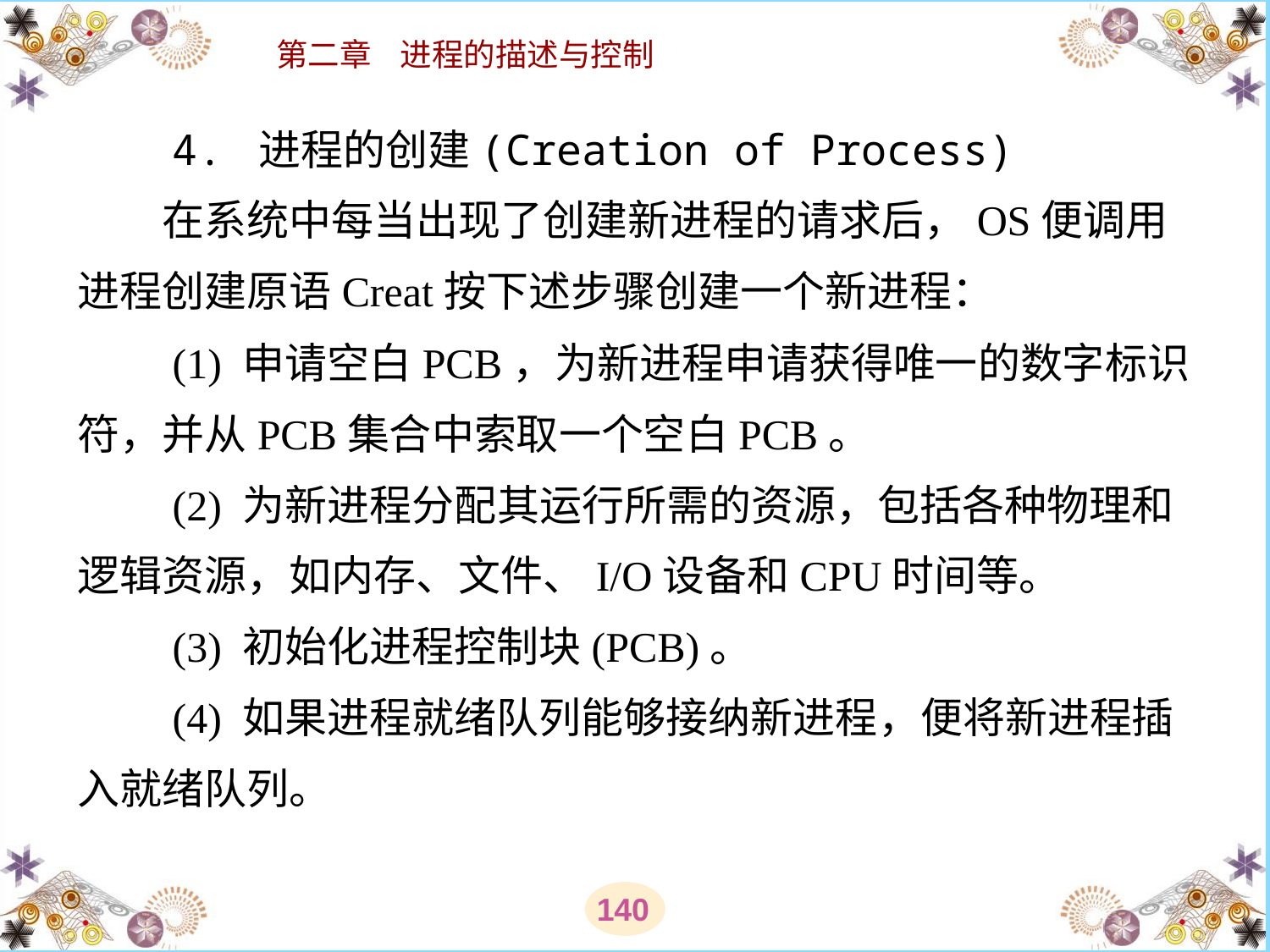

# 4. 进程的创建(Creation of Process) 　　在系统中每当出现了创建新进程的请求后，OS便调用进程创建原语Creat按下述步骤创建一个新进程： 　　(1) 申请空白PCB，为新进程申请获得唯一的数字标识符，并从PCB集合中索取一个空白PCB。 　　(2) 为新进程分配其运行所需的资源，包括各种物理和逻辑资源，如内存、文件、I/O设备和CPU时间等。 　　(3) 初始化进程控制块(PCB)。 　　(4) 如果进程就绪队列能够接纳新进程，便将新进程插入就绪队列。